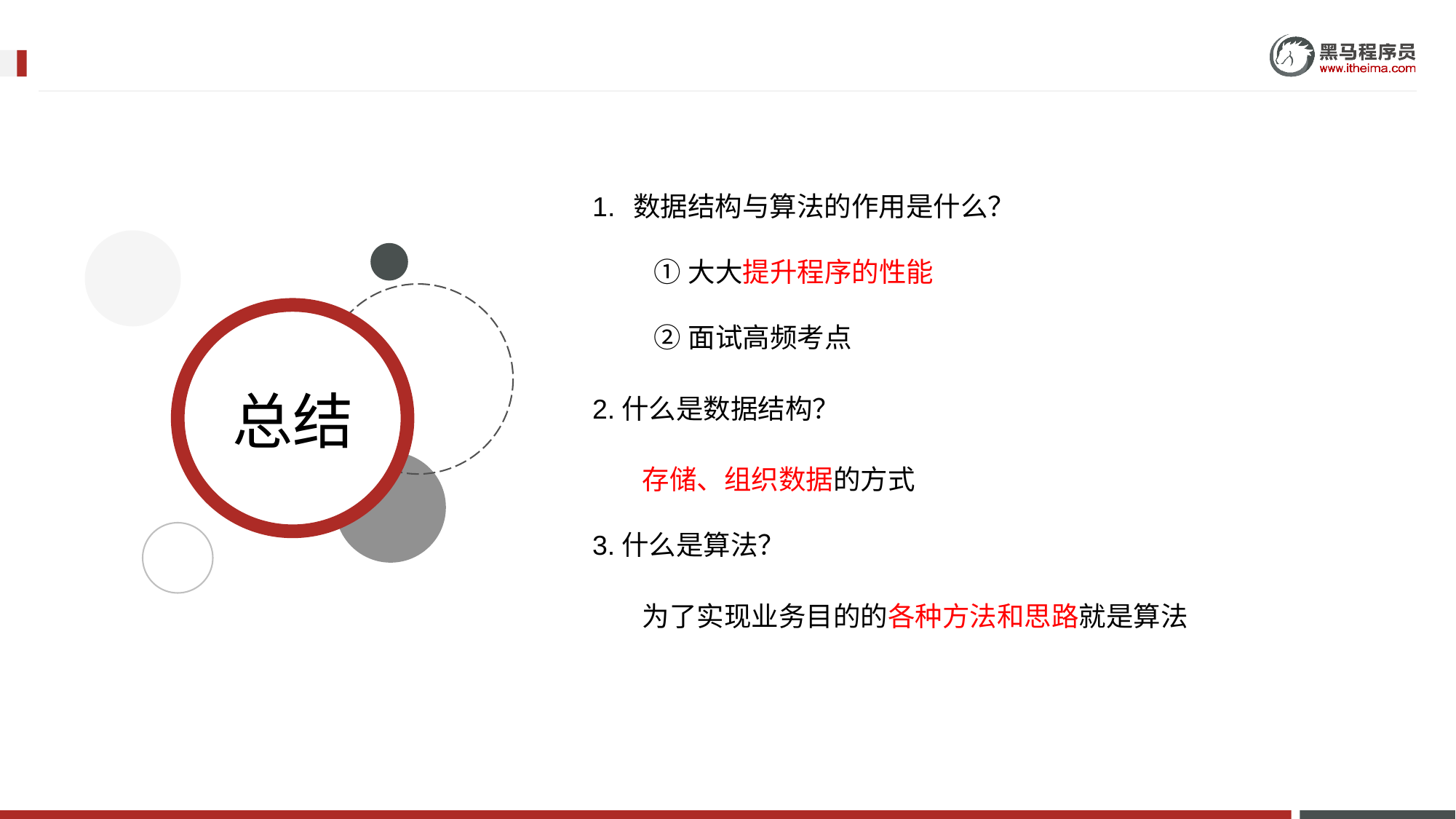

数据结构与算法的作用是什么？
          ①大大提升程序的性能
          ②面试高频考点
2.什么是数据结构？
       存储、组织数据的方式
3.什么是算法？
       为了实现业务目的的各种方法和思路就是算法